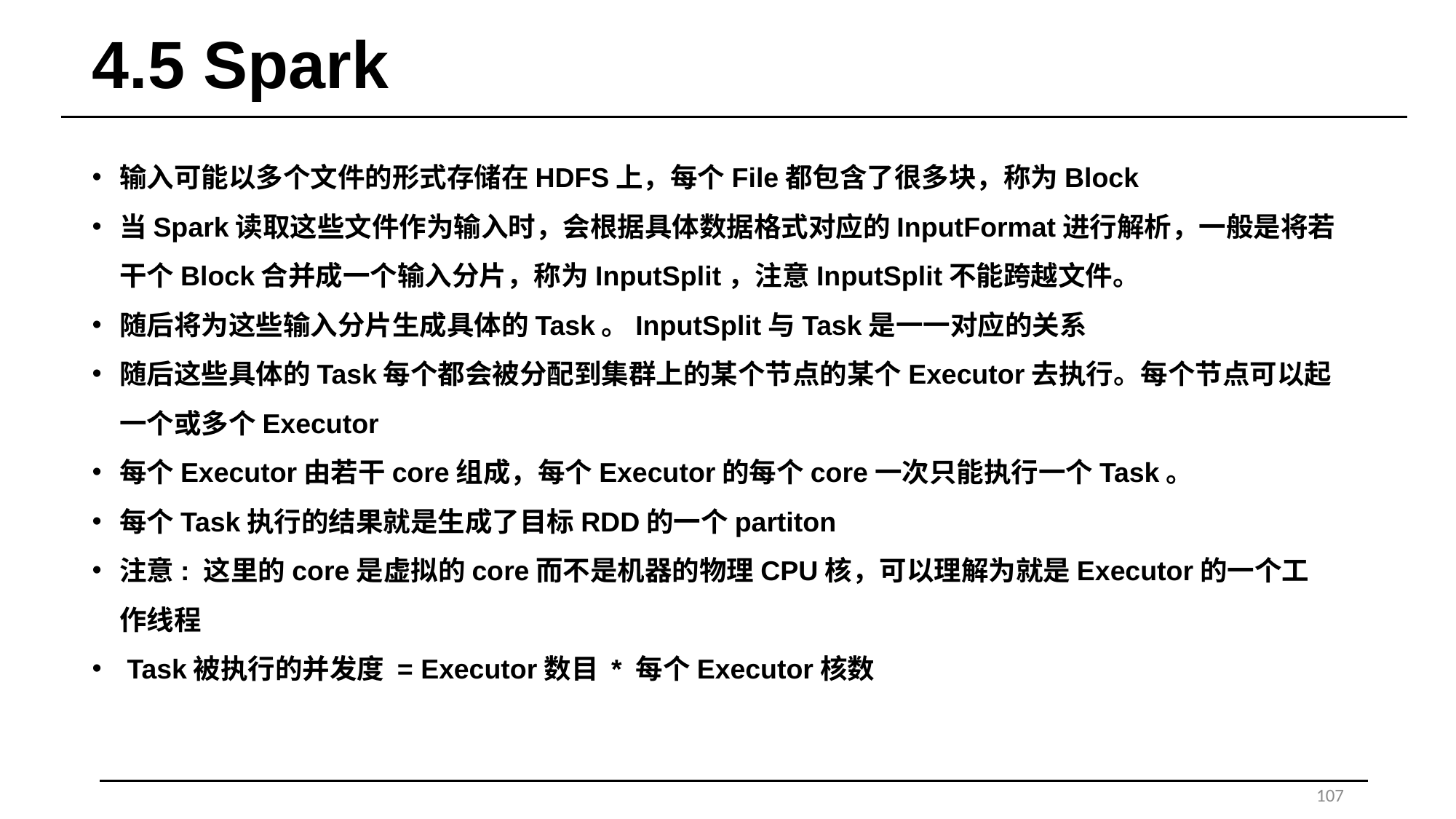

# 4.5 Spark
输入可能以多个文件的形式存储在HDFS上，每个File都包含了很多块，称为Block
当Spark读取这些文件作为输入时，会根据具体数据格式对应的InputFormat进行解析，一般是将若干个Block合并成一个输入分片，称为InputSplit，注意InputSplit不能跨越文件。
随后将为这些输入分片生成具体的Task。InputSplit与Task是一一对应的关系
随后这些具体的Task每个都会被分配到集群上的某个节点的某个Executor去执行。每个节点可以起一个或多个Executor
每个Executor由若干core组成，每个Executor的每个core一次只能执行一个Task。
每个Task执行的结果就是生成了目标RDD的一个partiton
注意: 这里的core是虚拟的core而不是机器的物理CPU核，可以理解为就是Executor的一个工作线程
 Task被执行的并发度 = Executor数目 * 每个Executor核数
107